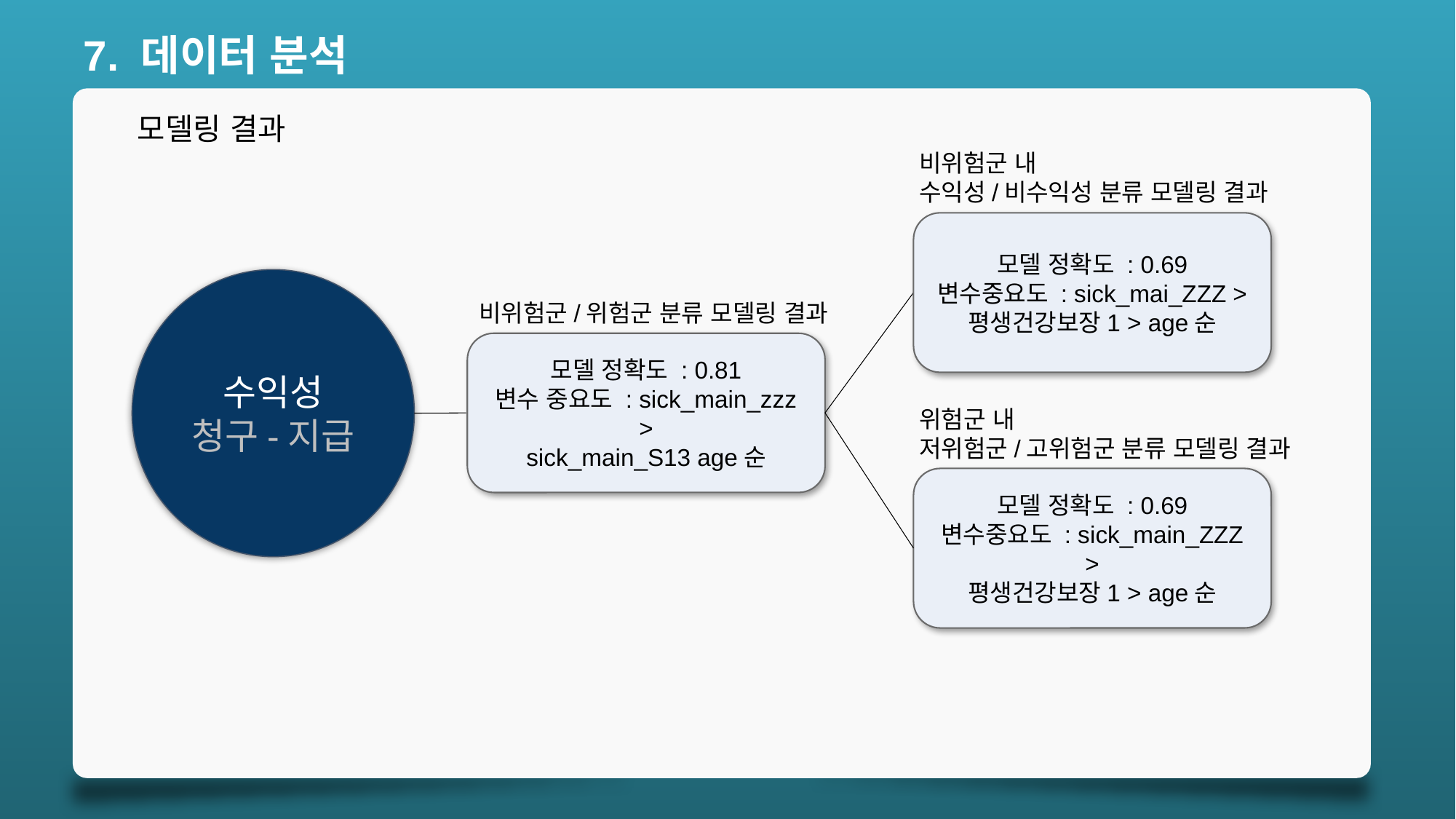

7. 데이터 분석
모델링 결과
비위험군 내
수익성/비수익성 분류 모델링 결과
모델 정확도 : 0.69
변수중요도 : sick_mai_ZZZ >
평생건강보장1 > age순
수익성
청구-지급
비위험군/위험군 분류 모델링 결과
모델 정확도 : 0.81
변수 중요도 : sick_main_zzz >
sick_main_S13 age순
위험군 내
저위험군/고위험군 분류 모델링 결과
모델 정확도 : 0.69
변수중요도 : sick_main_ZZZ >
평생건강보장1 > age순